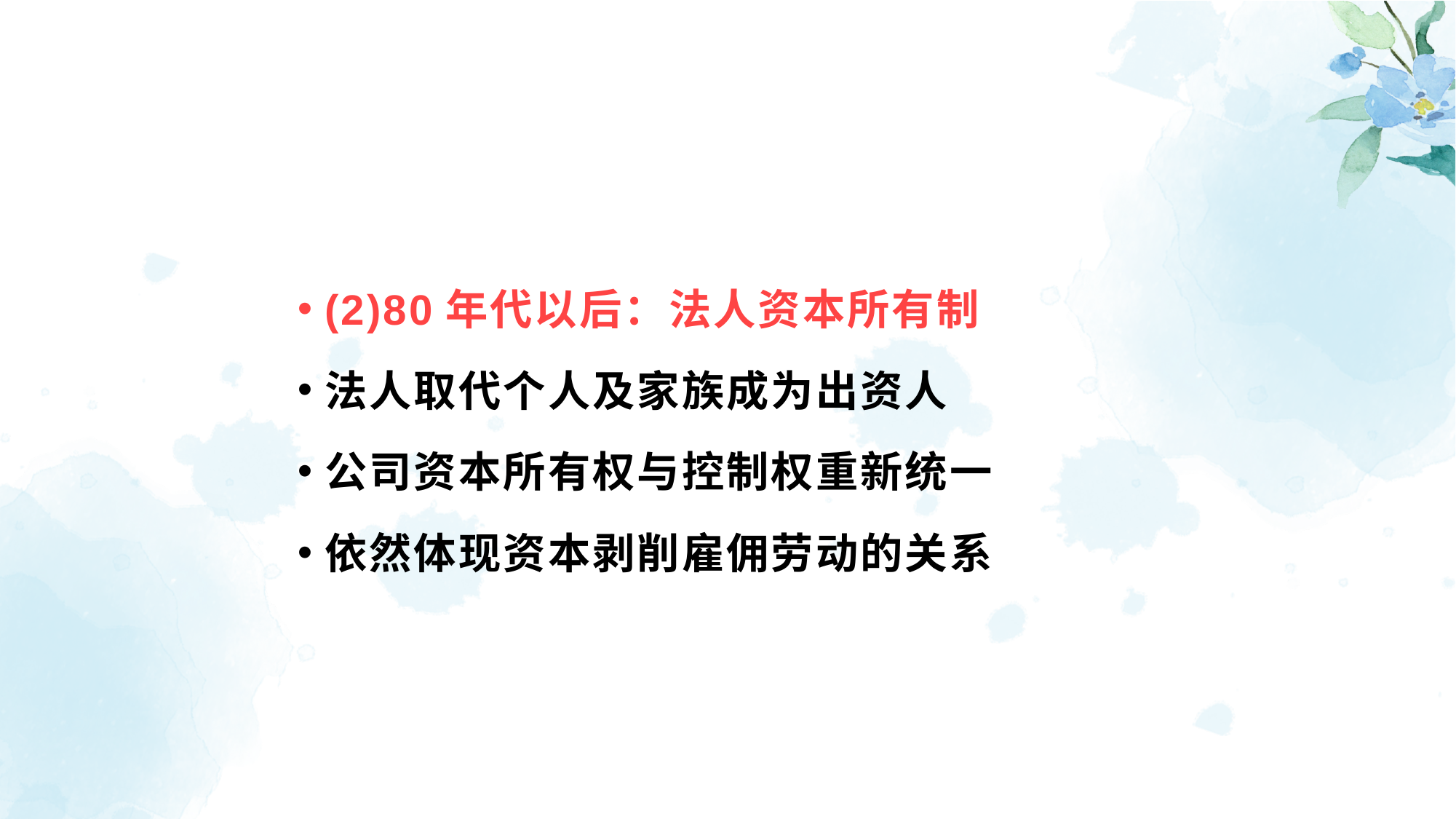

(2)80年代以后：法人资本所有制
法人取代个人及家族成为出资人
公司资本所有权与控制权重新统一
依然体现资本剥削雇佣劳动的关系